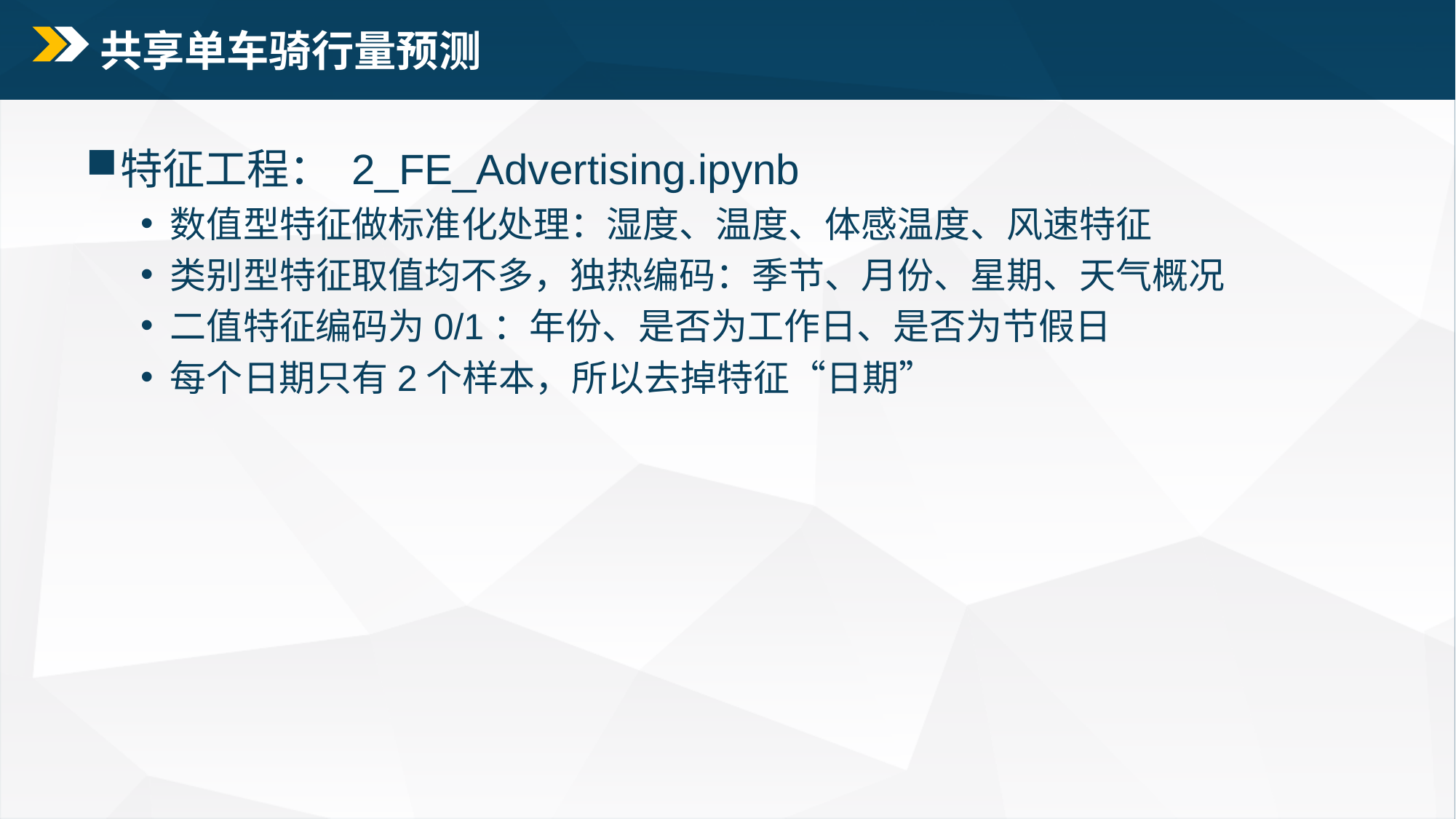

# 共享单车骑行量预测
特征工程： 2_FE_Advertising.ipynb
 数值型特征做标准化处理：湿度、温度、体感温度、风速特征
 类别型特征取值均不多，独热编码：季节、月份、星期、天气概况
 二值特征编码为0/1：年份、是否为工作日、是否为节假日
 每个日期只有2个样本，所以去掉特征“日期”